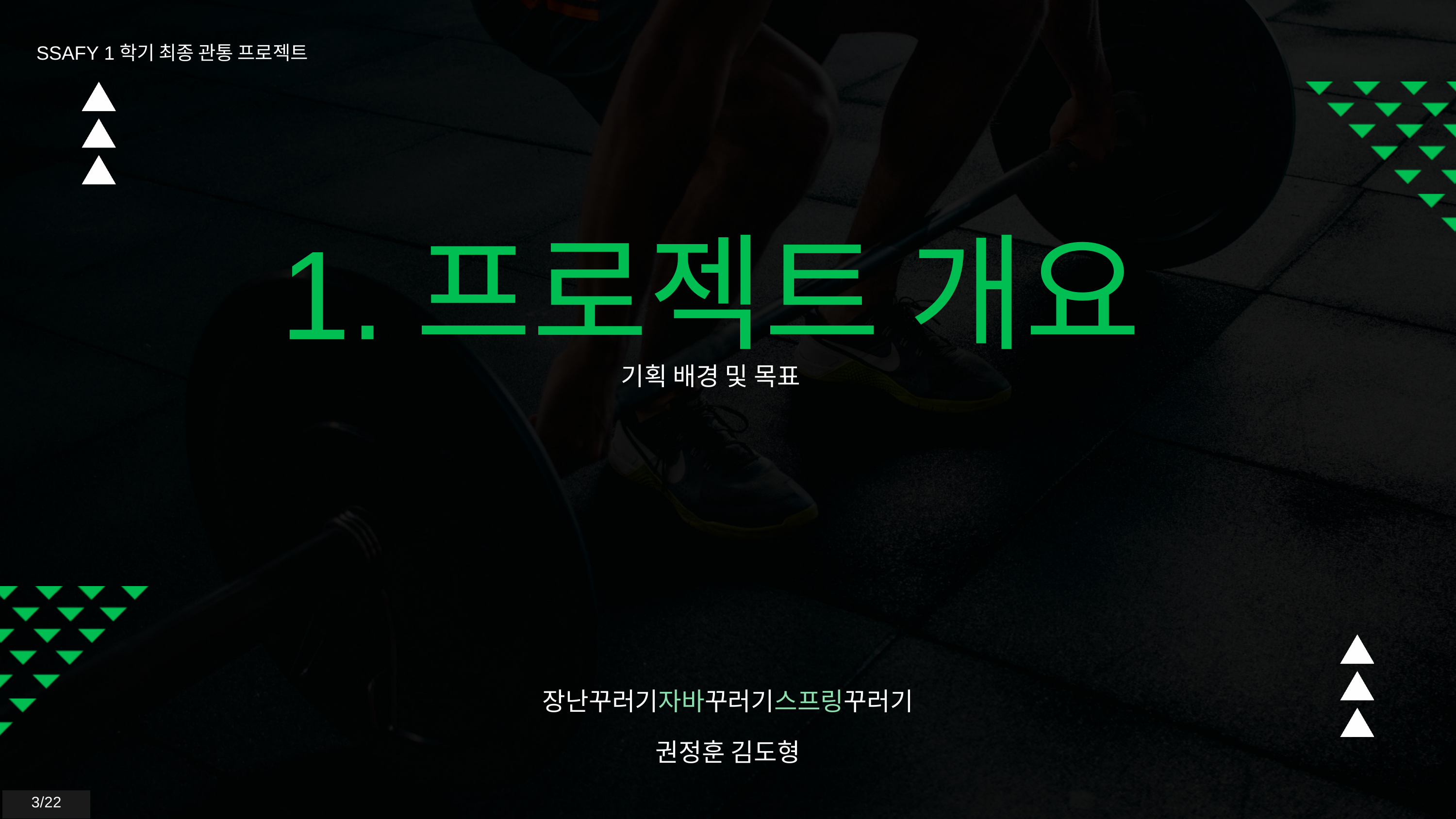

SSAFY 1학기 최종 관통 프로젝트

1.프로젝트 개요
기획 배경 및 목표

장난꾸러기자바꾸러기스프링꾸러기
권정훈 김도형

3/22